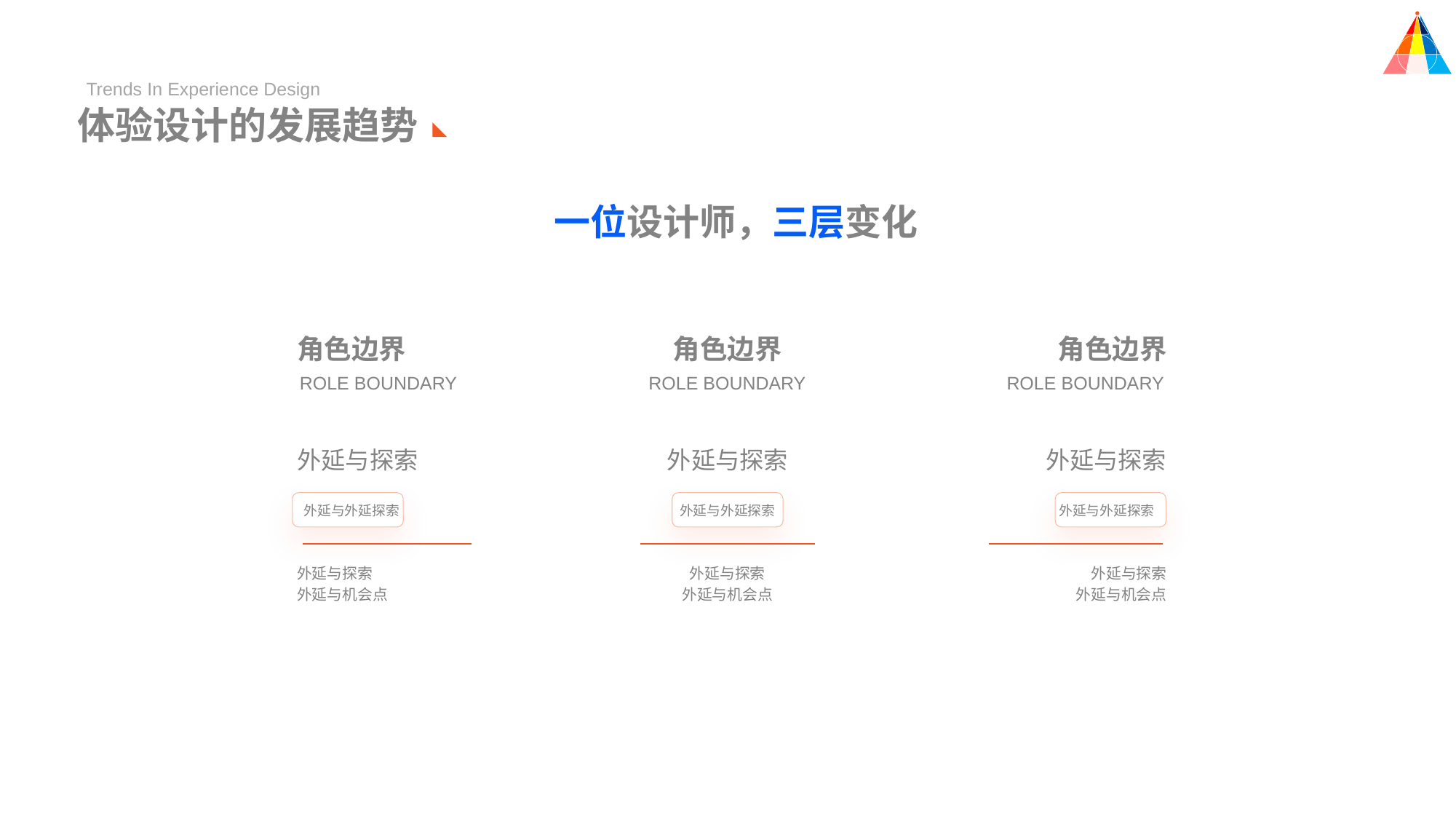

Trends In Experience Design
体验设计的发展趋势

一位设计师，三层变化

角色边界
角色边界
角色边界

ROLE BOUNDARY
ROLE BOUNDARY
ROLE BOUNDARY

外延与探索
外延与探索
外延与探索

外延与外延探索
外延与外延探索
外延与外延探索
外延与探索
外延与探索
外延与探索
外延与机会点
外延与机会点
外延与机会点